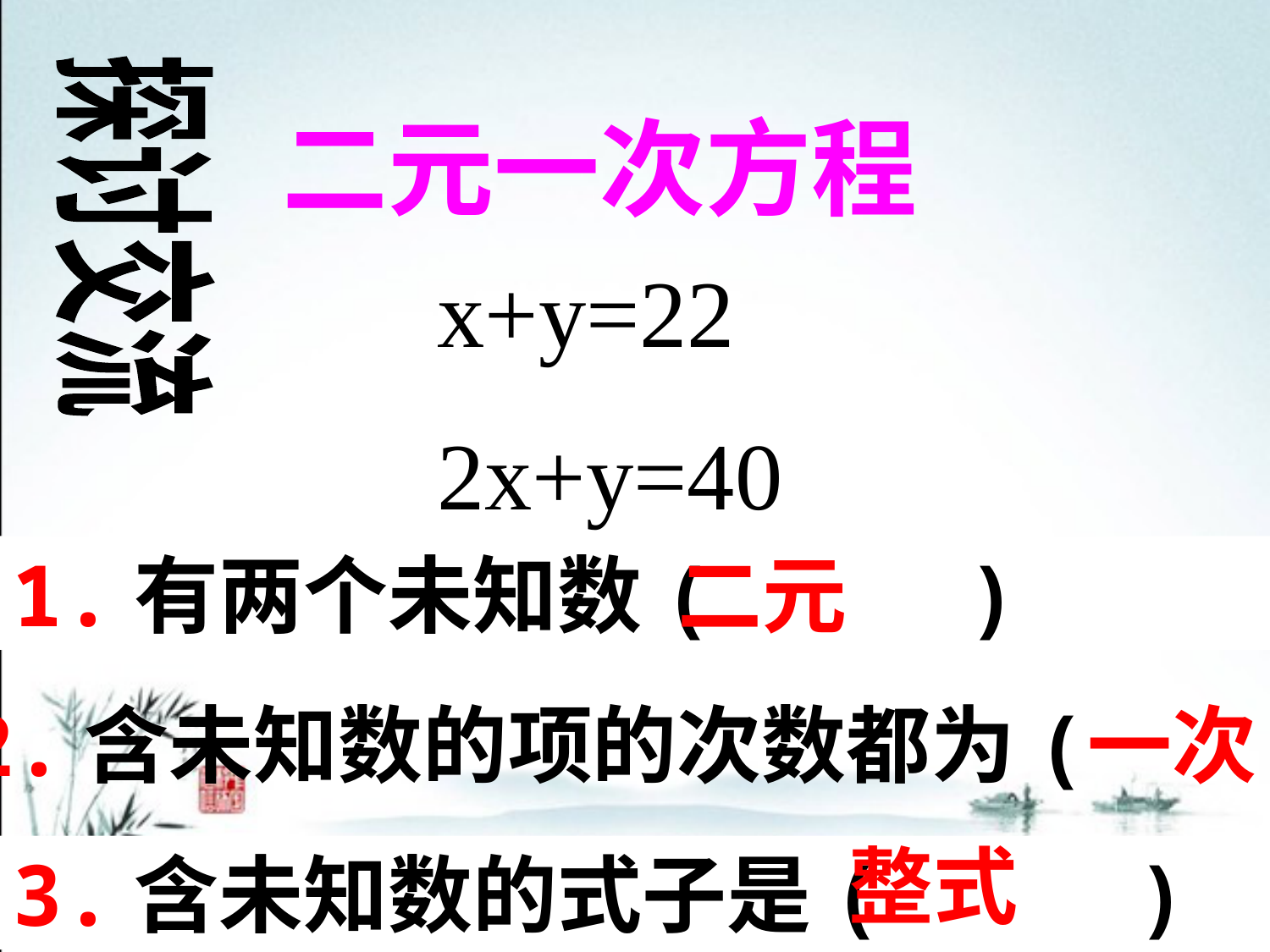

# 二元一次方程
探讨交流
x+y=22
2x+y=40
1.有两个未知数(     )
二元
2.含未知数的项的次数都为(    )
一次
整式
3.含未知数的式子是(     )